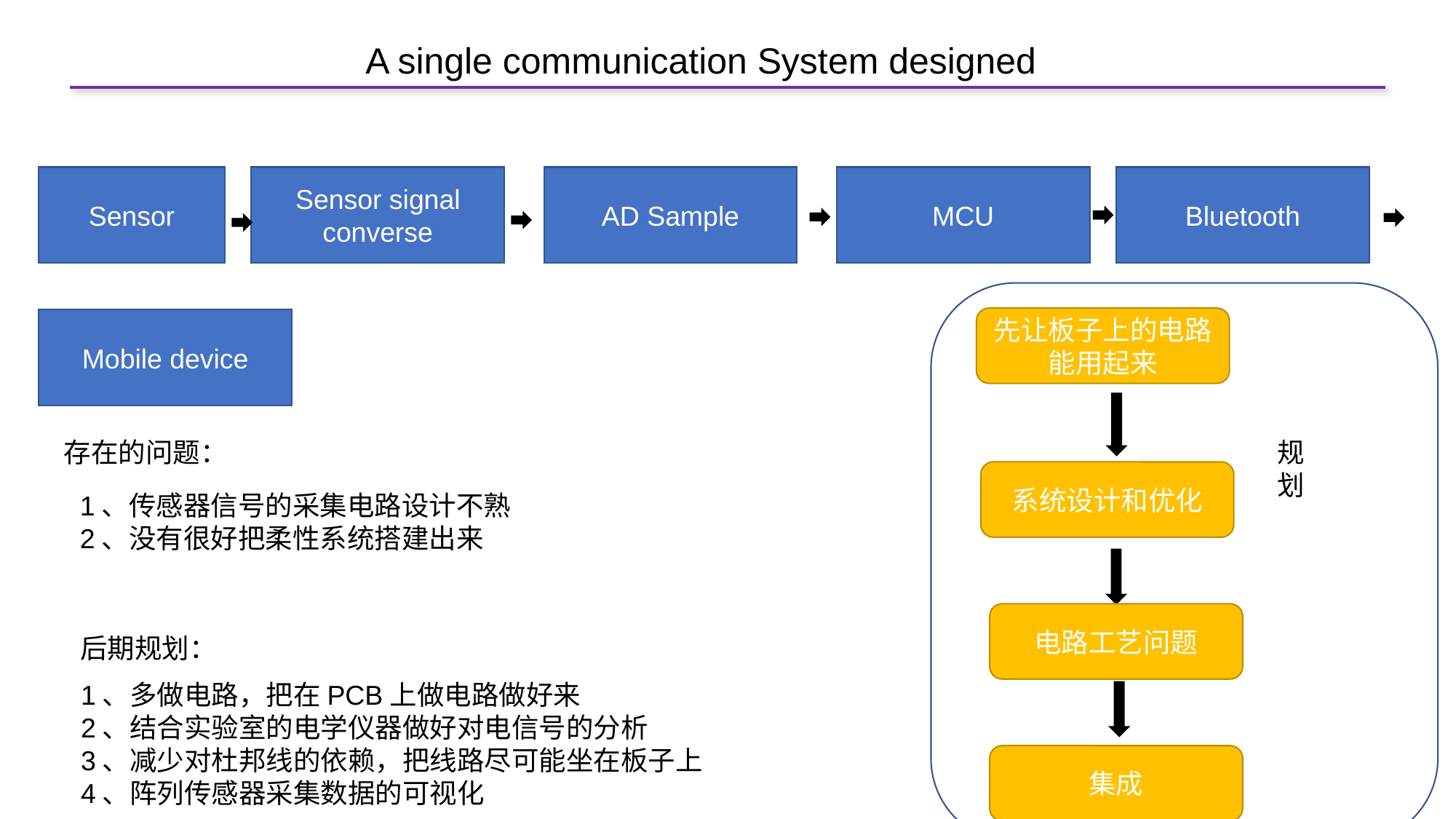

A single communication System designed
Sensor
Sensor signal converse
AD Sample
MCU
Bluetooth

先让板子上的电路能用起来
Mobile device

存在的问题：
规划
系统设计和优化
1、传感器信号的采集电路设计不熟
2、没有很好把柔性系统搭建出来

电路工艺问题
后期规划：
1、多做电路，把在PCB上做电路做好来
2、结合实验室的电学仪器做好对电信号的分析
3、减少对杜邦线的依赖，把线路尽可能坐在板子上
4、阵列传感器采集数据的可视化

集成